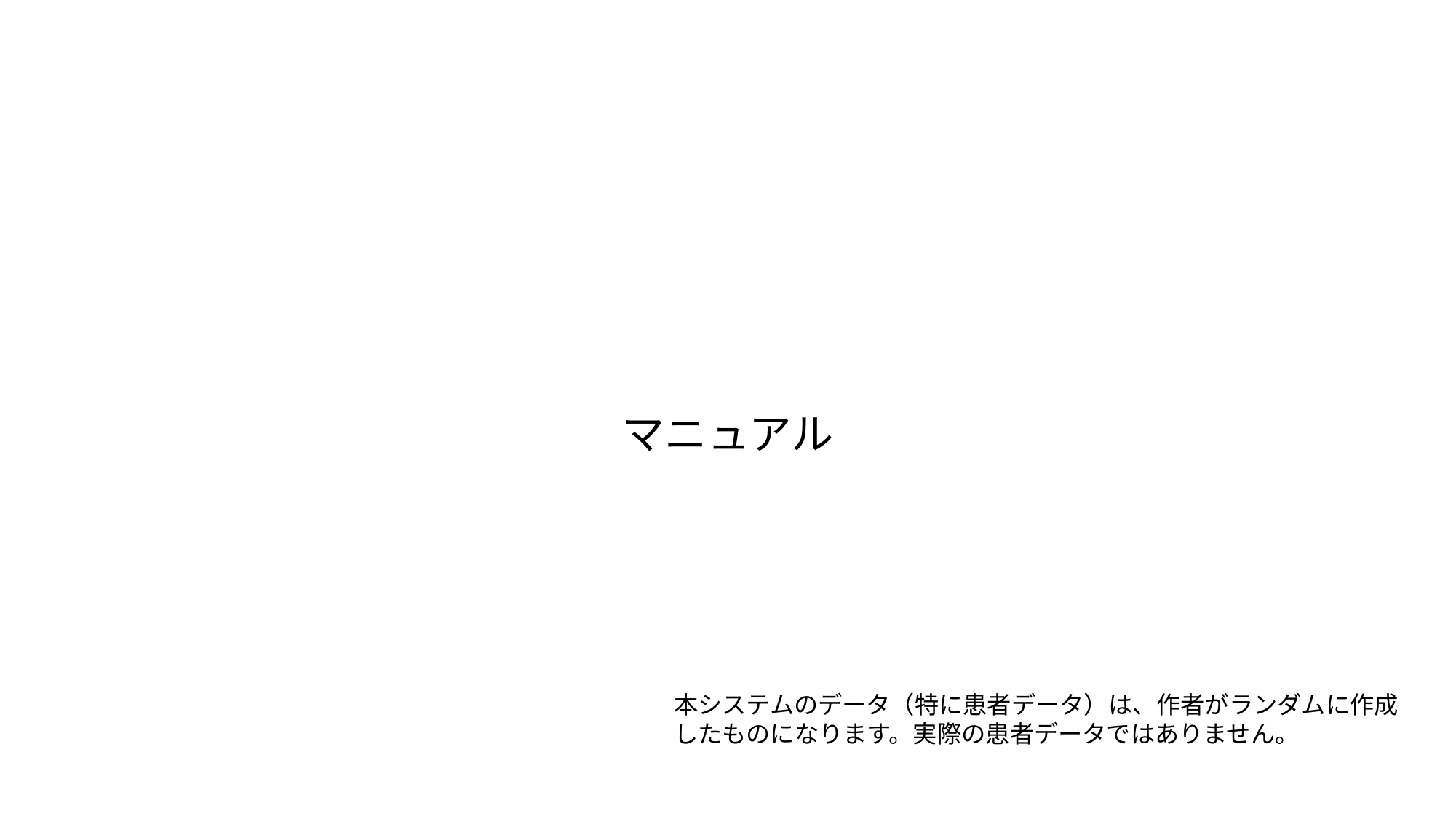

マニュアル
本システムのデータ（特に患者データ）は、作者がランダムに作成したものになります。実際の患者データではありません。